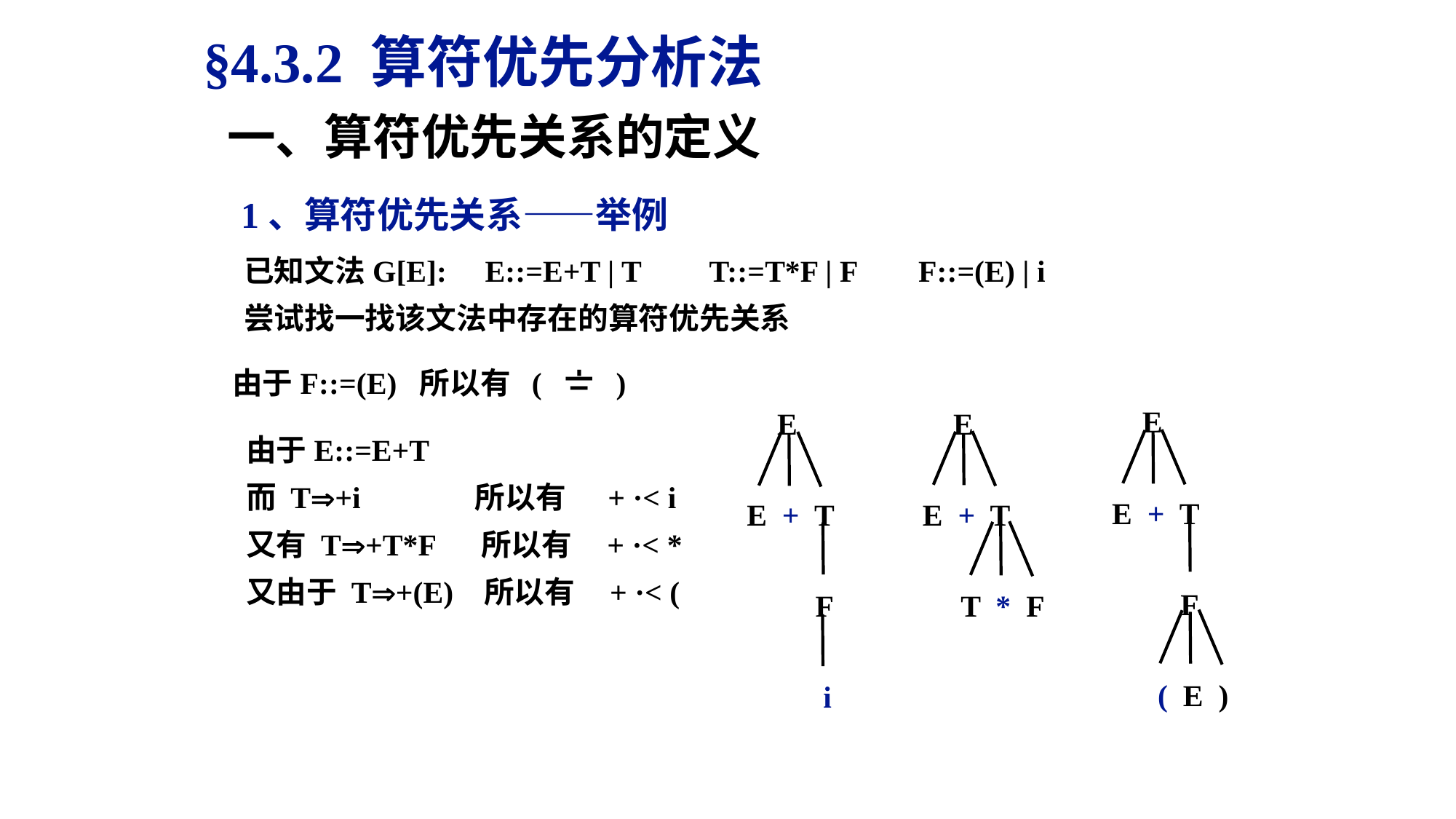

§4.3.2 算符优先分析法
一、算符优先关系的定义
1、算符优先关系——举例
已知文法G[E]:     E::=E+T | T         T::=T*F | F        F::=(E) | i
尝试找一找该文法中存在的算符优先关系
    E
E  +  T
         F
      (  E  )
    E
E  +  T
         F
          i
    E
E  +  T
     T  *  F
由于F::=(E)  所以有  (  〧  )
由于E::=E+T
而 T⇒+i              所以有     + ·< i
又有 T⇒+T*F     所以有    + ·< *
又由于 T⇒+(E)   所以有    + ·< (